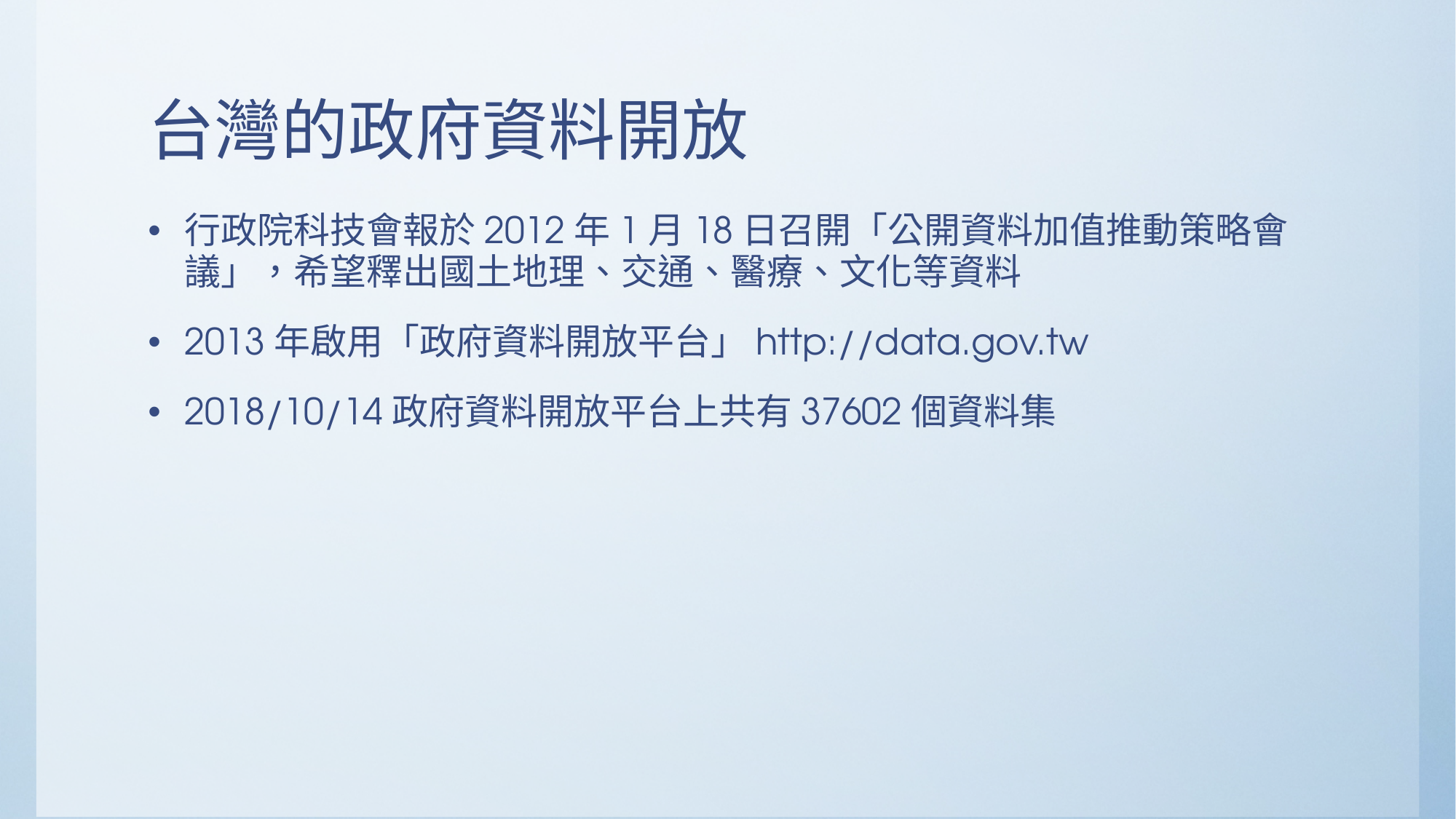

# 台灣的政府資料開放
行政院科技會報於2012年1月18日召開「公開資料加值推動策略會議」，希望釋出國土地理、交通、醫療、文化等資料
2013年啟用「政府資料開放平台」http://data.gov.tw
2018/10/14政府資料開放平台上共有37602個資料集